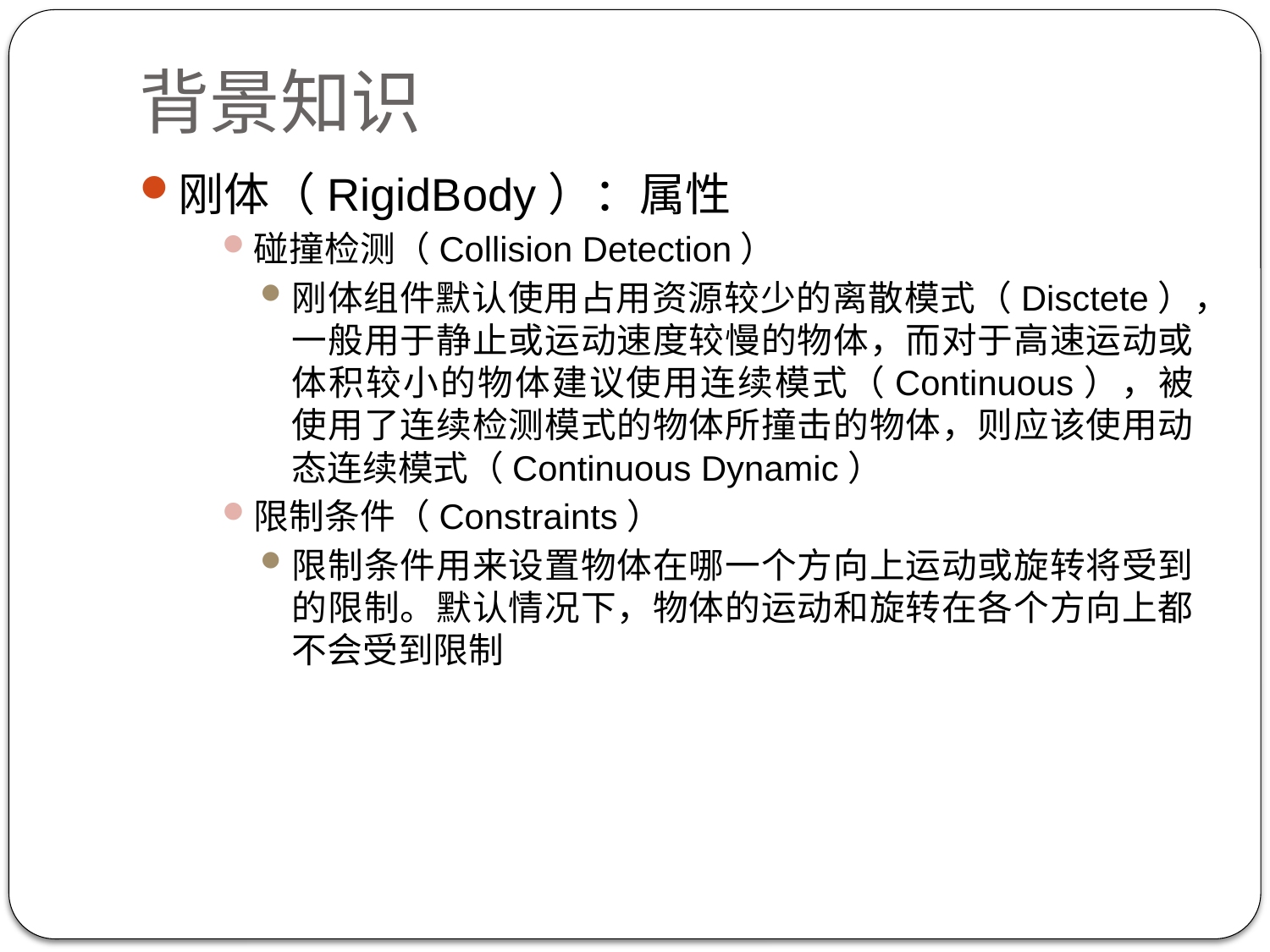

# 背景知识
刚体（RigidBody）：属性
碰撞检测（Collision Detection）
刚体组件默认使用占用资源较少的离散模式（Disctete），一般用于静止或运动速度较慢的物体，而对于高速运动或体积较小的物体建议使用连续模式（Continuous），被使用了连续检测模式的物体所撞击的物体，则应该使用动态连续模式（Continuous Dynamic）
限制条件（Constraints）
限制条件用来设置物体在哪一个方向上运动或旋转将受到的限制。默认情况下，物体的运动和旋转在各个方向上都不会受到限制